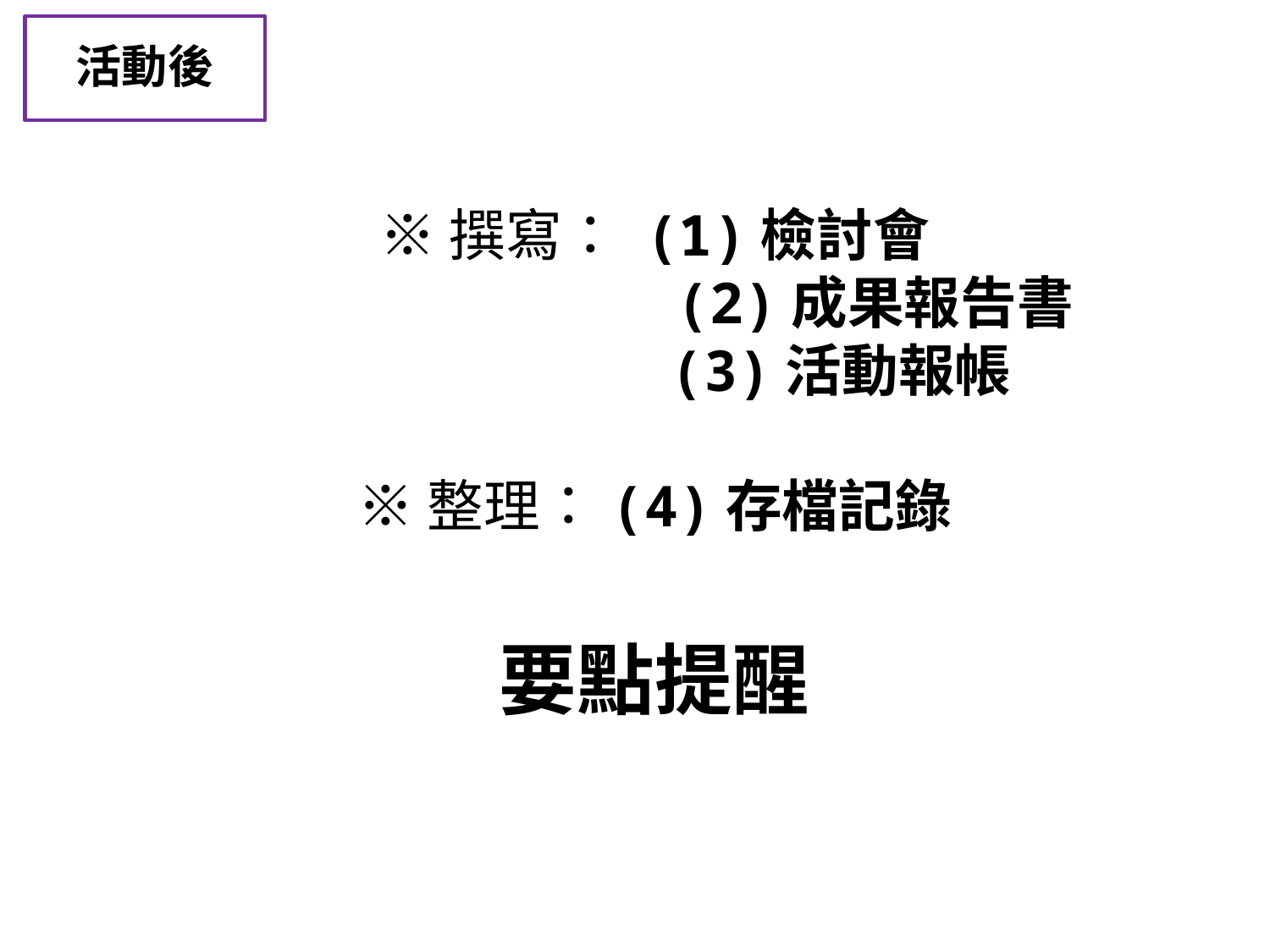

活動後
※撰寫： (1)檢討會
             (2)成果報告書
           (3)活動報帳

※整理：(4)存檔記錄

要點提醒